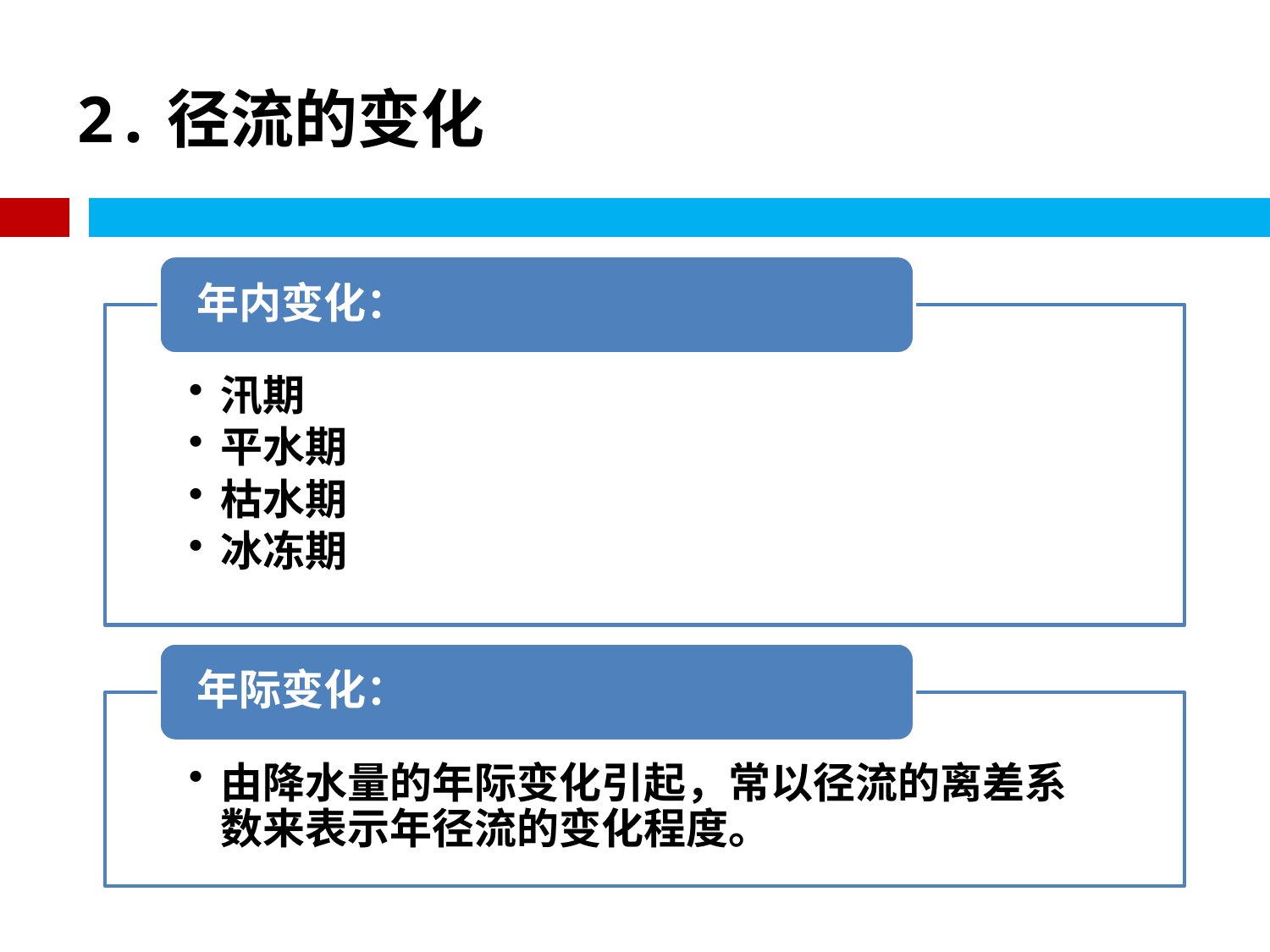

# 2.径流的变化
汛期
平水期
枯水期
冰冻期
年内变化：
由降水量的年际变化引起，常以径流的离差系数来表示年径流的变化程度。
年际变化：